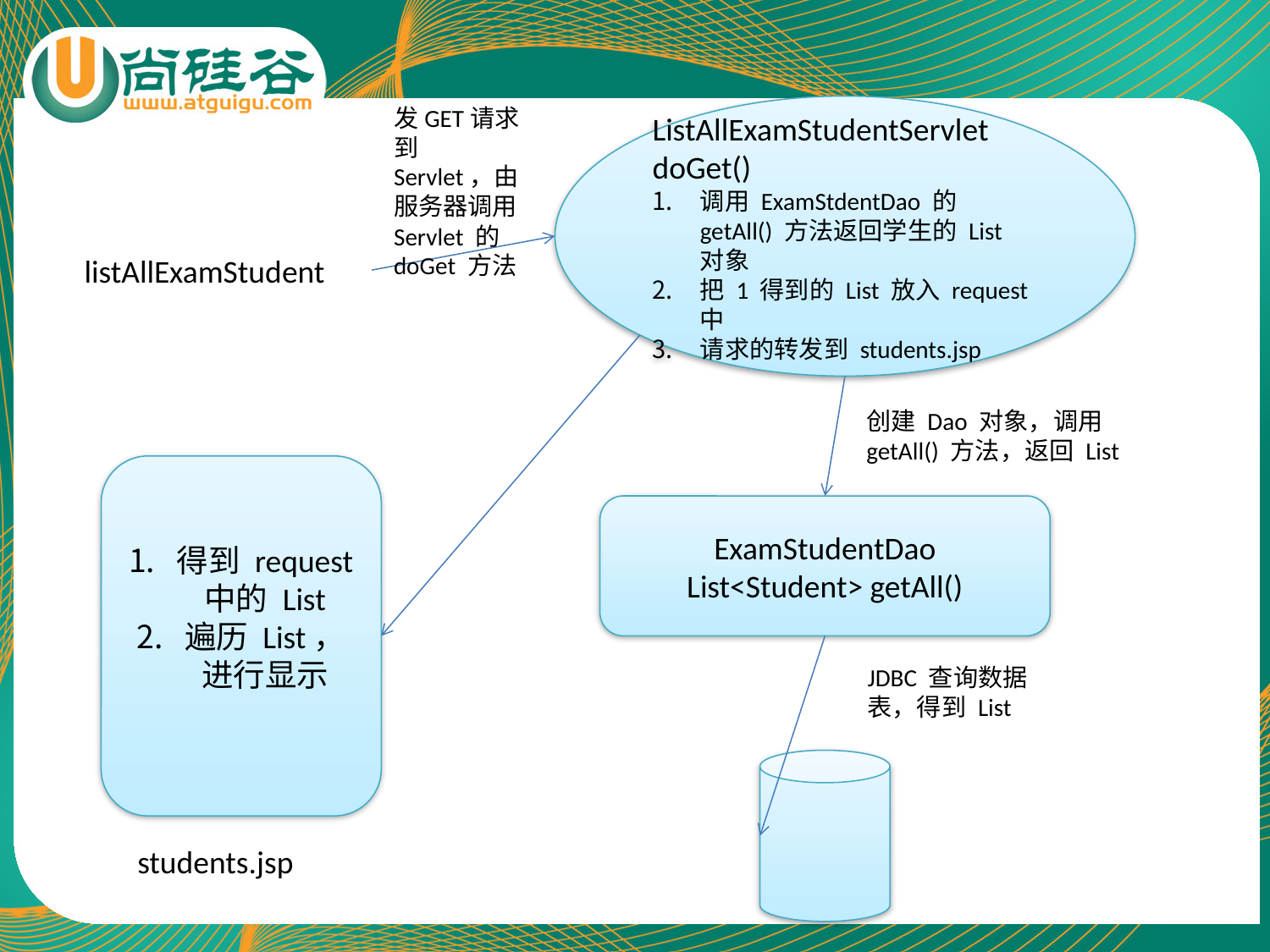

发GET请求到 Servlet，由服务器调用 Servlet 的 doGet 方法
ListAllExamStudentServlet
doGet()
调用 ExamStdentDao 的 getAll() 方法返回学生的 List 对象
把 1 得到的 List 放入 request 中
请求的转发到 students.jsp
listAllExamStudent
创建 Dao 对象，调用 getAll() 方法，返回 List
得到 request 中的 List
遍历 List，进行显示

ExamStudentDao
List<Student> getAll()
JDBC 查询数据表，得到 List

students.jsp